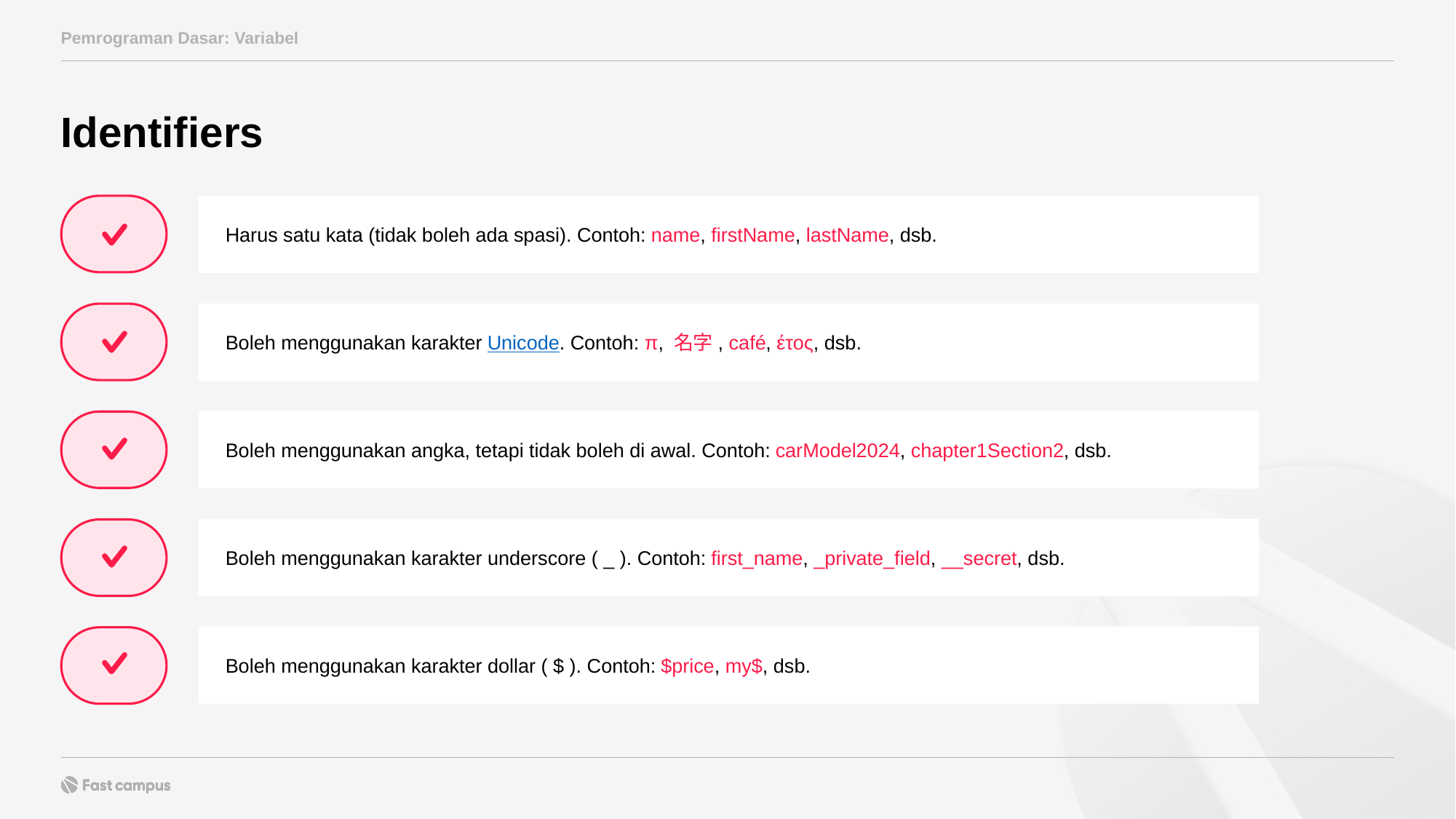

Pemrograman Dasar: Variabel
Identifiers
Harus satu kata (tidak boleh ada spasi). Contoh: name, firstName, lastName, dsb.
Boleh menggunakan karakter Unicode. Contoh: π, 名字, café, έτος, dsb.
Boleh menggunakan angka, tetapi tidak boleh di awal. Contoh: carModel2024, chapter1Section2, dsb.
Boleh menggunakan karakter underscore ( _ ). Contoh: first_name, _private_field, __secret, dsb.
Boleh menggunakan karakter dollar ( $ ). Contoh: $price, my$, dsb.